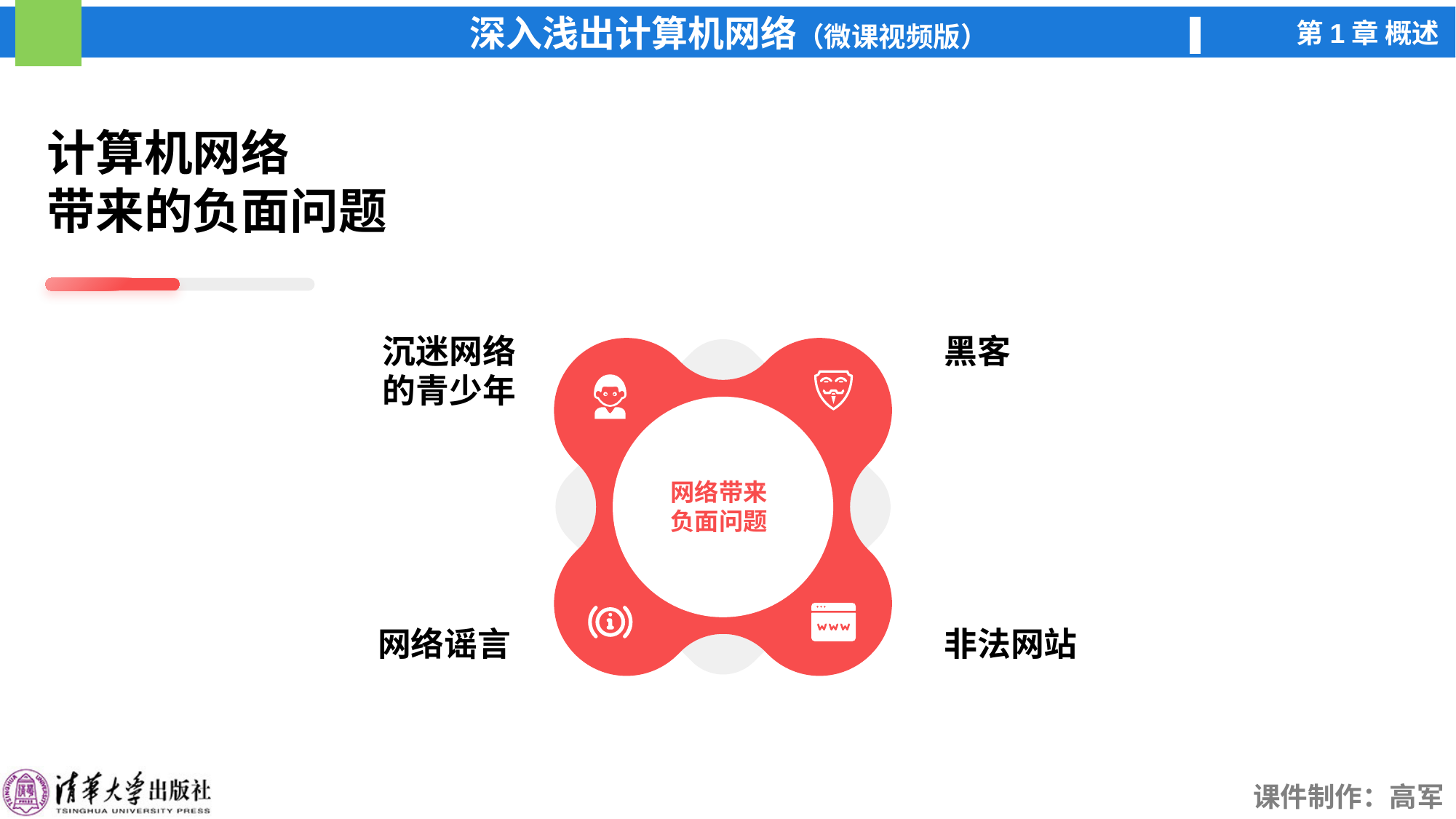

计算机网络
带来的负面问题

沉迷网络
的青少年
黑客

网络带来
负面问题

网络谣言
非法网站